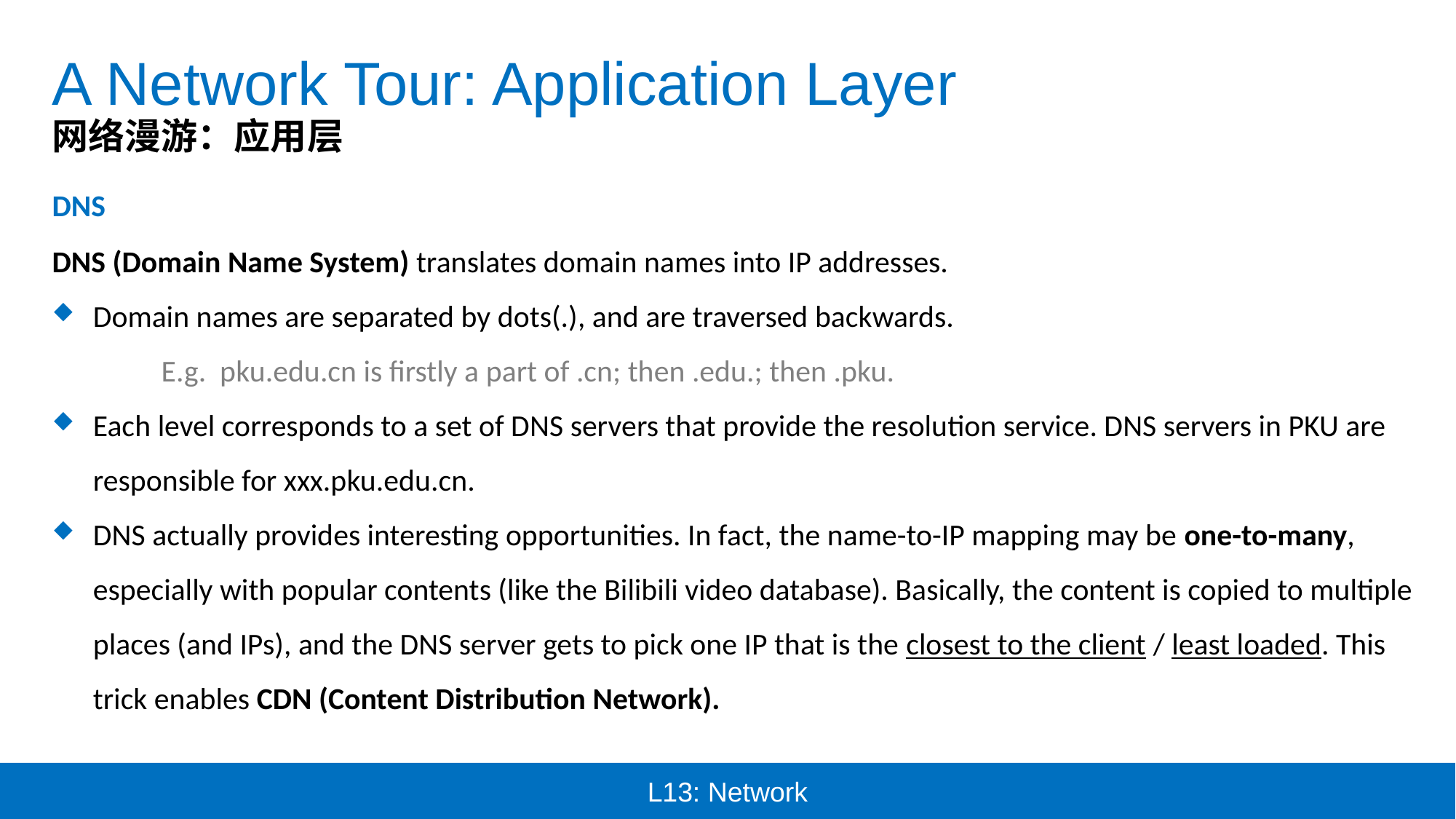

A Network Tour: Application Layer
网络漫游：应用层
DNS
DNS (Domain Name System) translates domain names into IP addresses.
Domain names are separated by dots(.), and are traversed backwards.
	E.g.  pku.edu.cn is firstly a part of .cn; then .edu.; then .pku.
Each level corresponds to a set of DNS servers that provide the resolution service. DNS servers in PKU are responsible for xxx.pku.edu.cn.
DNS actually provides interesting opportunities. In fact, the name-to-IP mapping may be one-to-many, especially with popular contents (like the Bilibili video database). Basically, the content is copied to multiple places (and IPs), and the DNS server gets to pick one IP that is the closest to the client / least loaded. This trick enables CDN (Content Distribution Network).
L13: Network
39